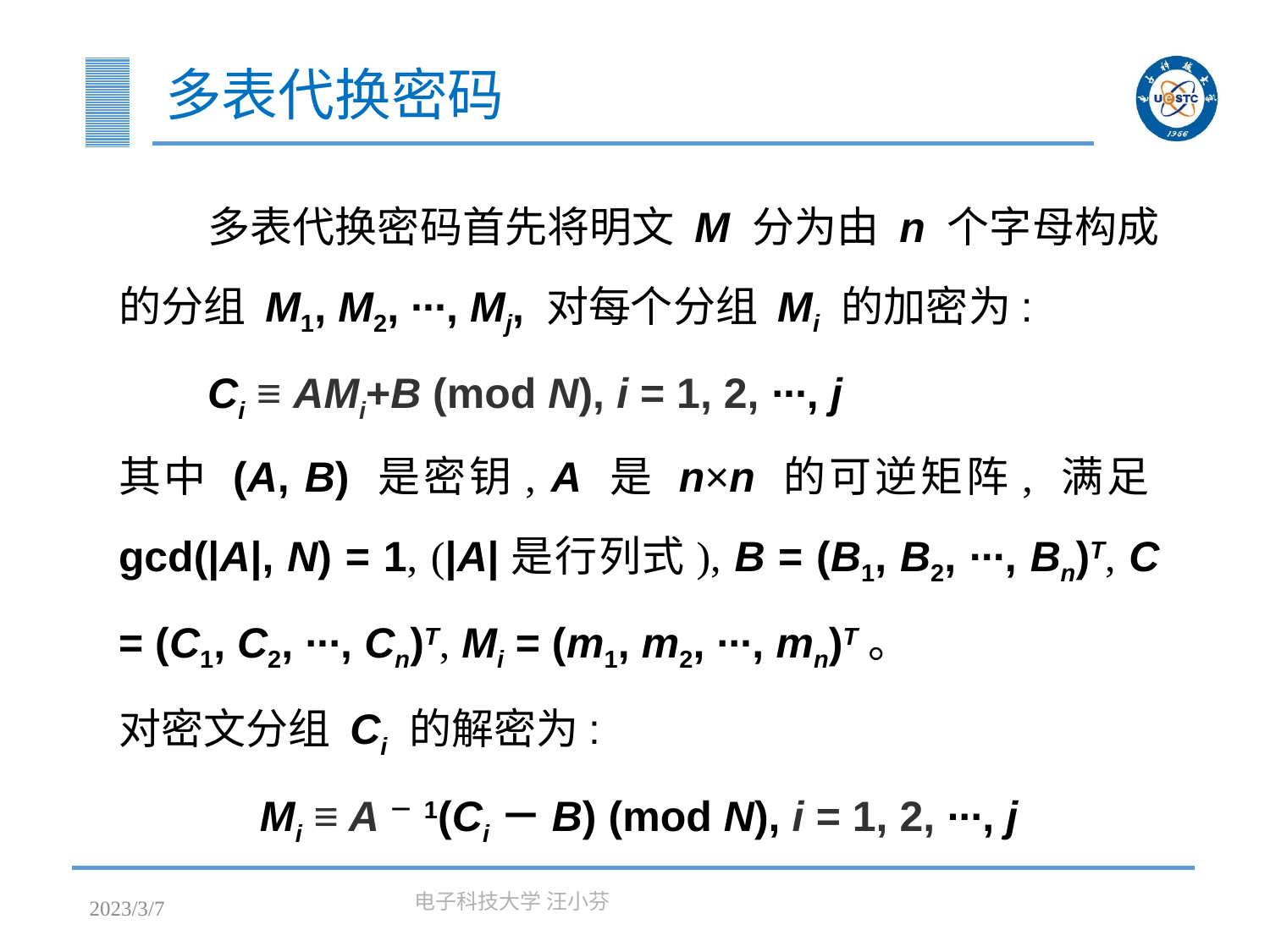

# 多表代换密码
多表代换密码首先将明文 M 分为由 n 个字母构成的分组 M1, M2, ∙∙∙, Mj, 对每个分组 Mi 的加密为:
Ci ≡ AMi+B (mod N), i = 1, 2, ∙∙∙, j
其中 (A, B) 是密钥, A 是 n×n 的可逆矩阵, 满足gcd(|A|, N) = 1, (|A|是行列式), B = (B1, B2, ∙∙∙, Bn)T, C = (C1, C2, ∙∙∙, Cn)T, Mi = (m1, m2, ∙∙∙, mn)T。
对密文分组 Ci 的解密为:
Mi ≡ A－1(Ci－B) (mod N), i = 1, 2, ∙∙∙, j
2023/3/7
电子科技大学 汪小芬